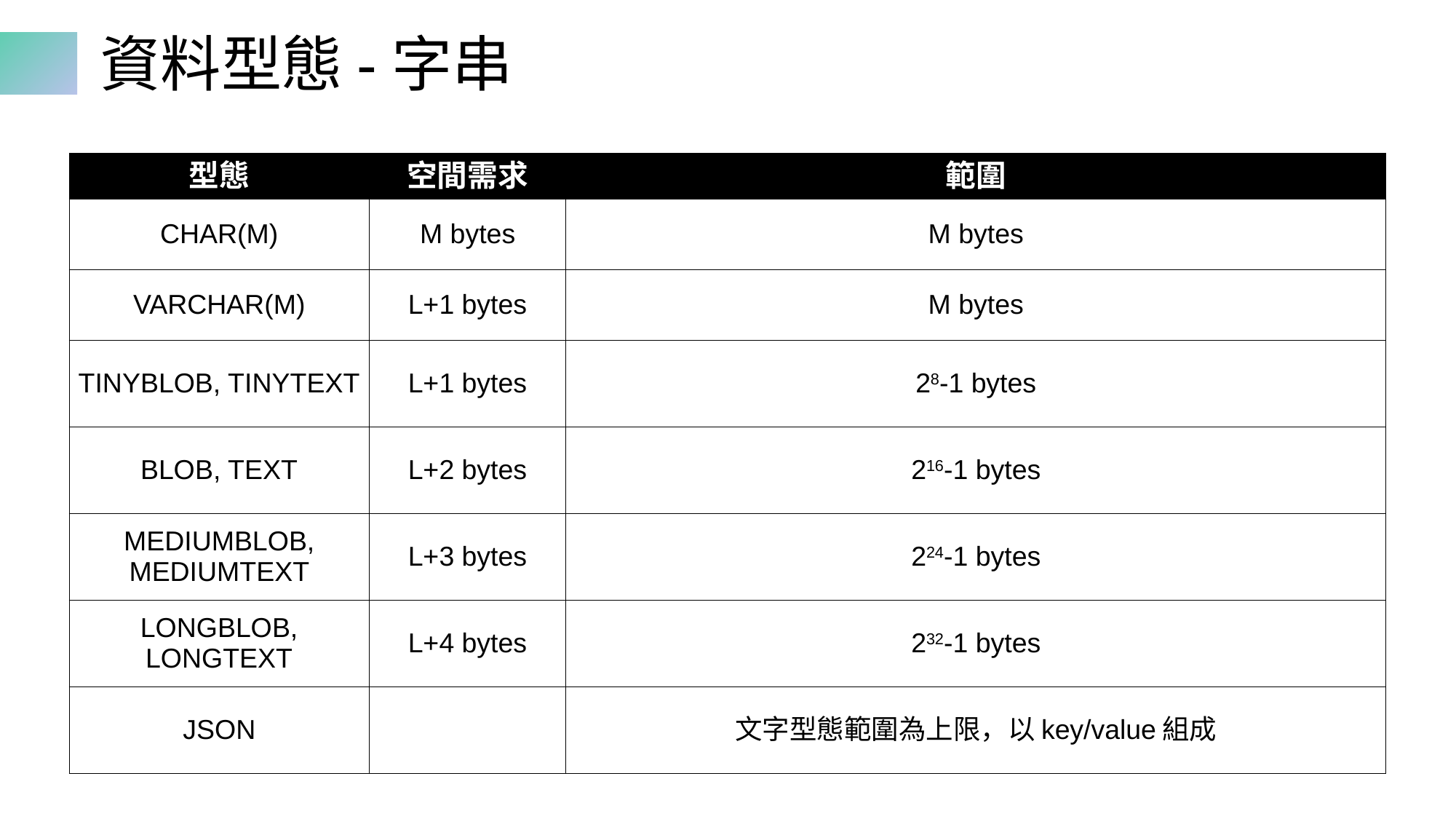

# 資料型態-字串
| 型態 | 空間需求 | 範圍 |
| --- | --- | --- |
| CHAR(M) | M bytes | M bytes |
| VARCHAR(M) | L+1 bytes | M bytes |
| TINYBLOB, TINYTEXT | L+1 bytes | 28-1 bytes |
| BLOB, TEXT | L+2 bytes | 216-1 bytes |
| MEDIUMBLOB, MEDIUMTEXT | L+3 bytes | 224-1 bytes |
| LONGBLOB, LONGTEXT | L+4 bytes | 232-1 bytes |
| JSON |  | 文字型態範圍為上限，以key/value組成 |